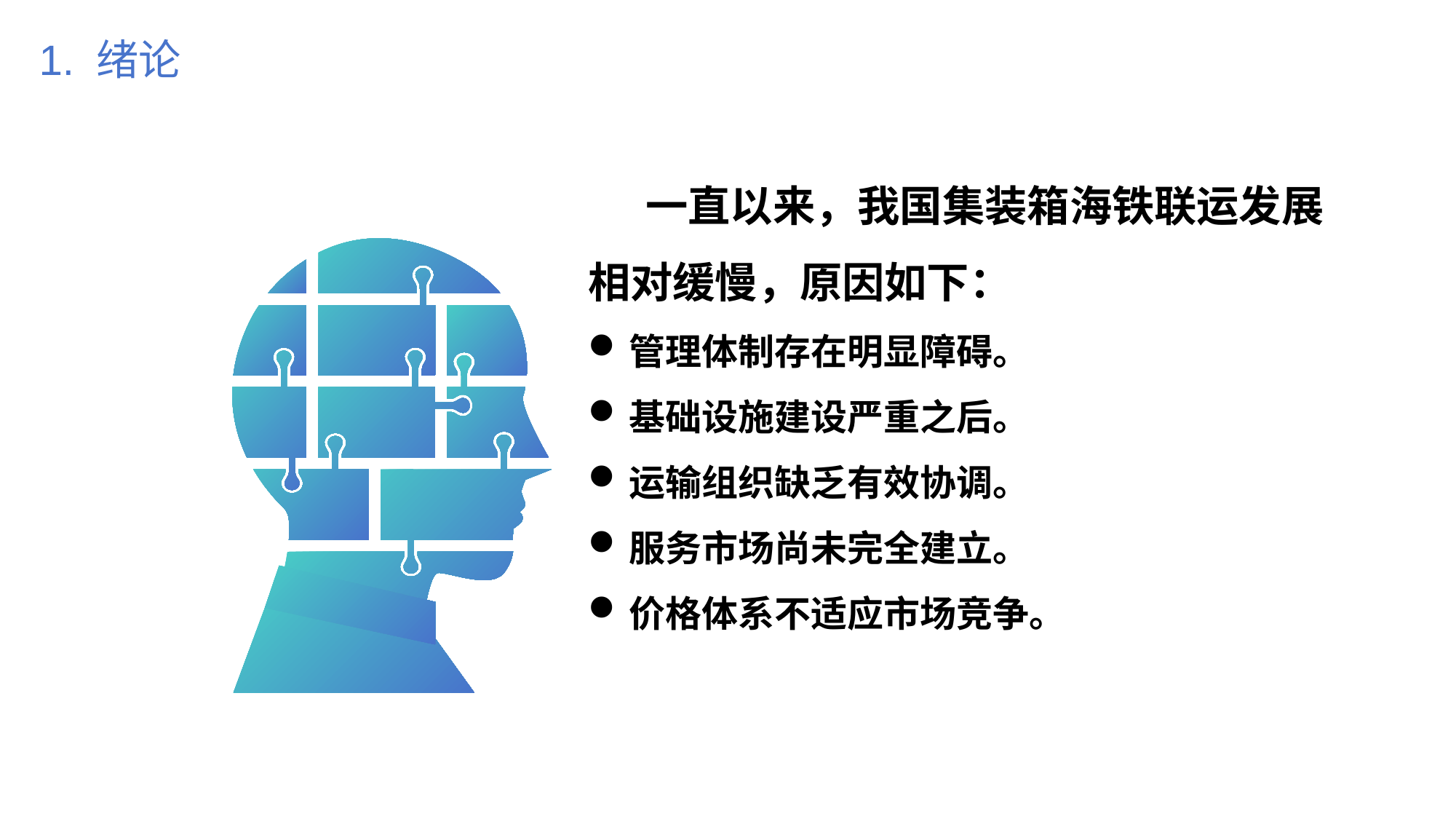

1. 绪论
      一直以来，我国集装箱海铁联运发展相对缓慢，原因如下：
管理体制存在明显障碍。
基础设施建设严重之后。
运输组织缺乏有效协调。
服务市场尚未完全建立。
价格体系不适应市场竞争。